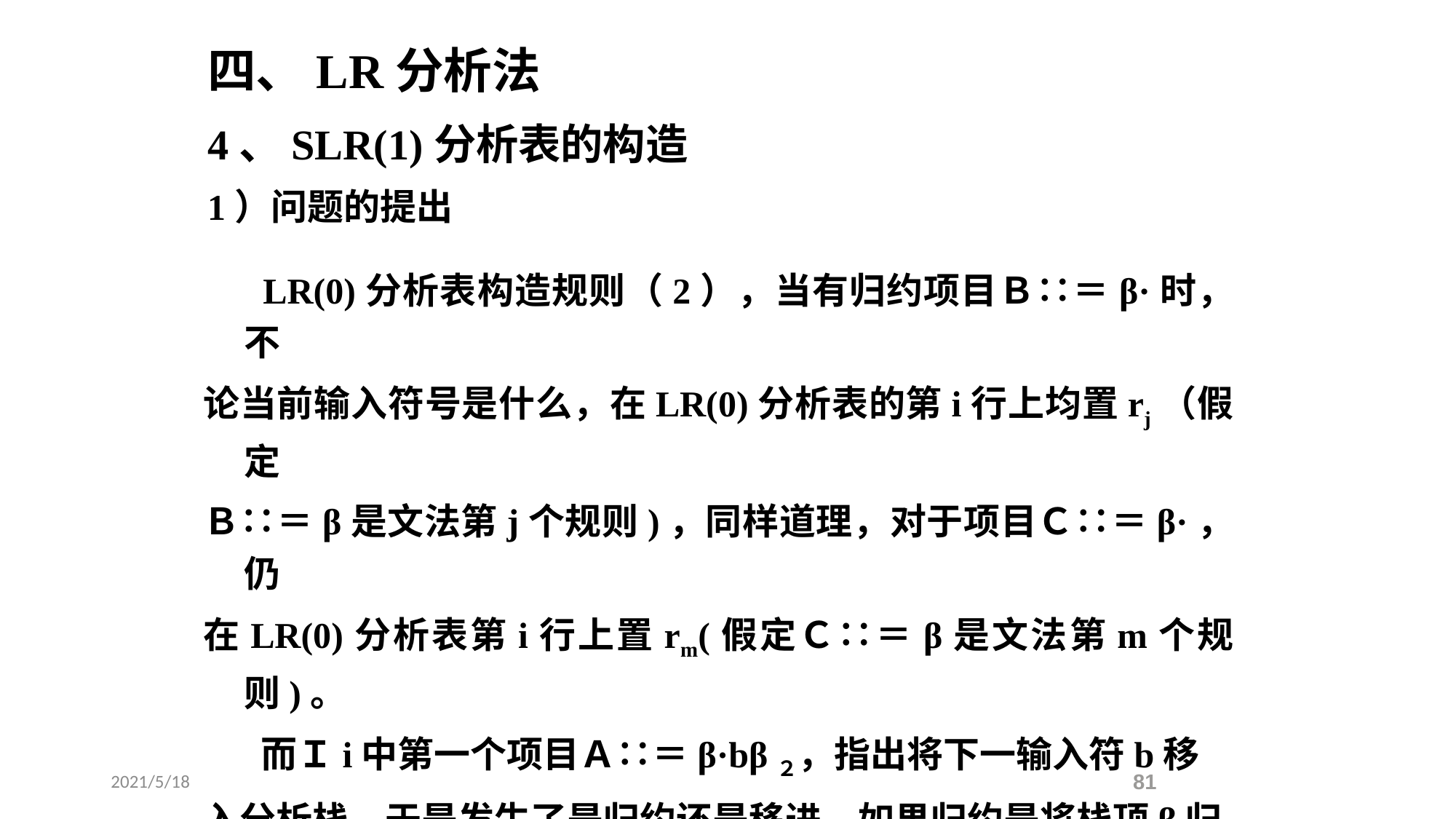

四、LR分析法
4、SLR(1)分析表的构造
1）问题的提出
      LR(0)分析表构造规则（2），当有归约项目Ｂ∷＝β·时，不
论当前输入符号是什么，在LR(0)分析表的第i行上均置rj（假定
Ｂ∷＝β是文法第j个规则)，同样道理，对于项目Ｃ∷＝β·，仍
在LR(0)分析表第i行上置rm(假定Ｃ∷＝β是文法第m个规则)。
      而Ｉi中第一个项目Ａ∷＝β·bβ２，指出将下一输入符b移
入分析栈，于是发生了是归约还是移进，如果归约是将栈顶β归
约为Ｂ，还是归约为Ｃ。使得在分析表第i行上造成多重定义。

2021/5/18
81